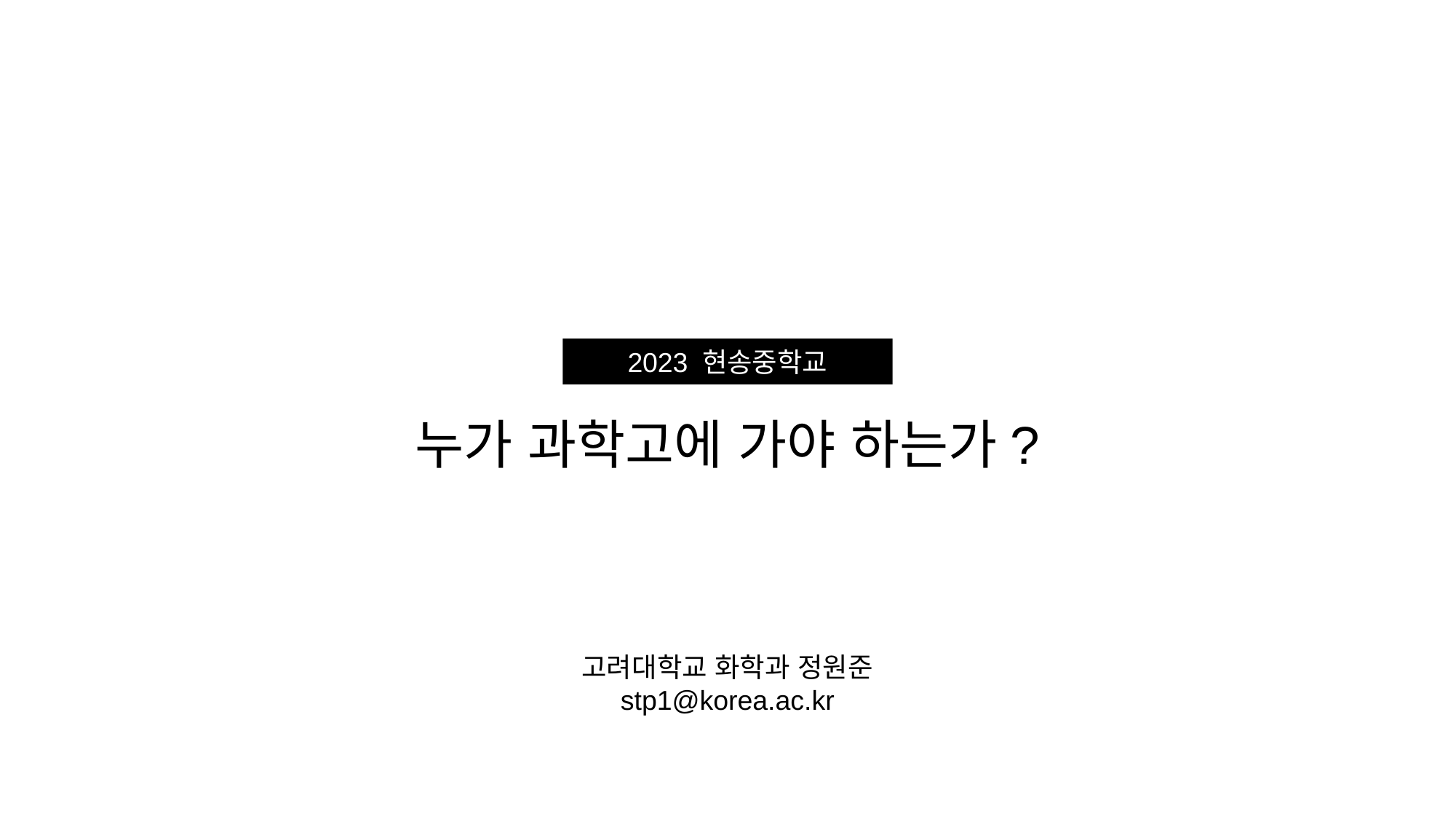

2023 현송중학교
누가 과학고에 가야 하는가?
고려대학교 화학과 정원준
stp1@korea.ac.kr